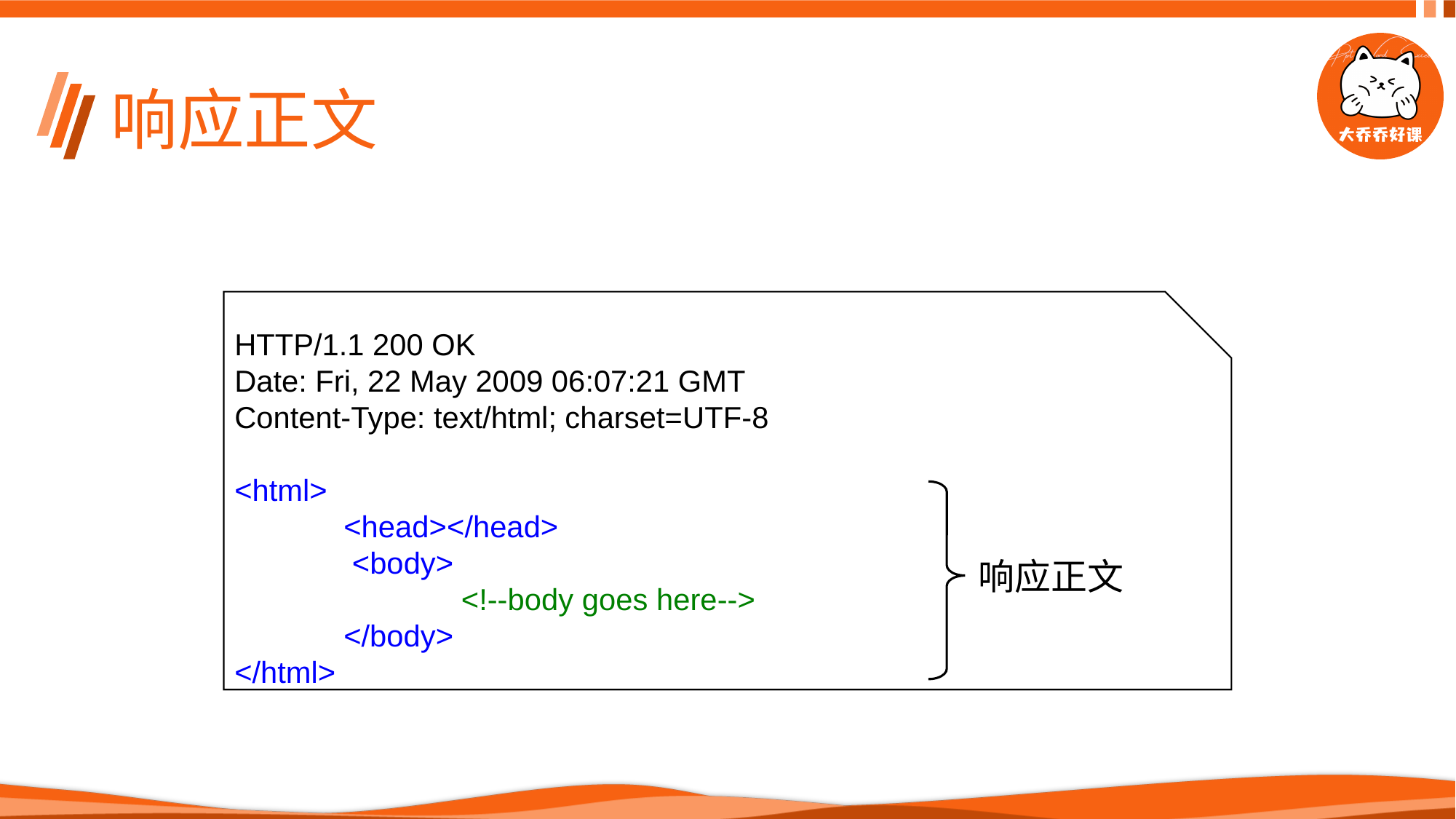

# 响应正文
http response举例
HTTP/1.1 200 OK
Date: Fri, 22 May 2009 06:07:21 GMT
Content-Type: text/html; charset=UTF-8

<html>
	<head></head>
	 <body>
		 <!--body goes here-->
	</body>
</html>

响应正文